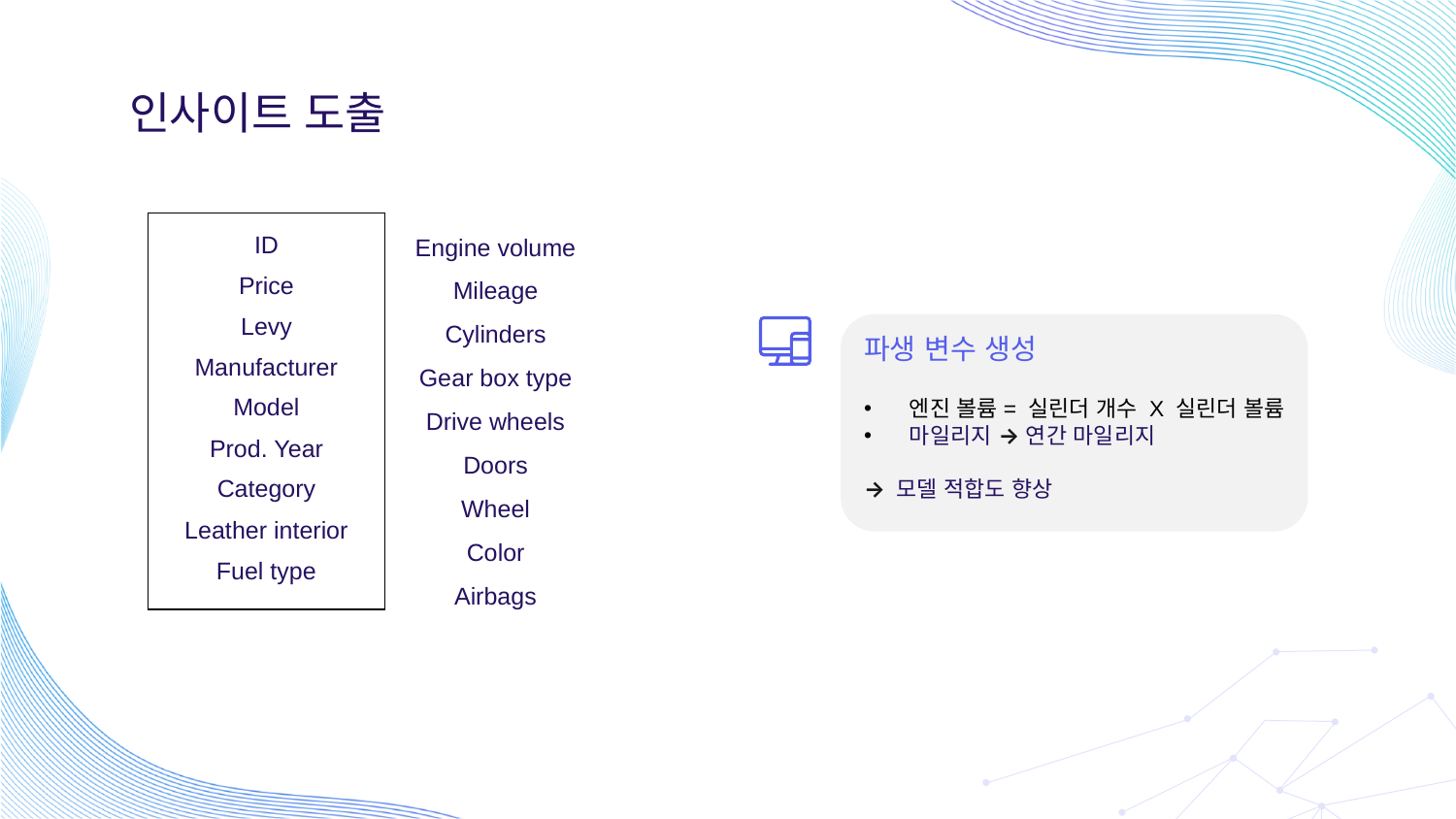

# 인사이트 도출
Engine volume
Mileage
Cylinders
Gear box type
Drive wheels
Doors
Wheel
Color
Airbags
| ID Price Levy Manufacturer Model Prod. Year Category Leather interior Fuel type |
| --- |

파생 변수 생성
엔진 볼륨= 실린더 개수 X 실린더 볼륨
마일리지 → 연간 마일리지

→ 모델 적합도 향상